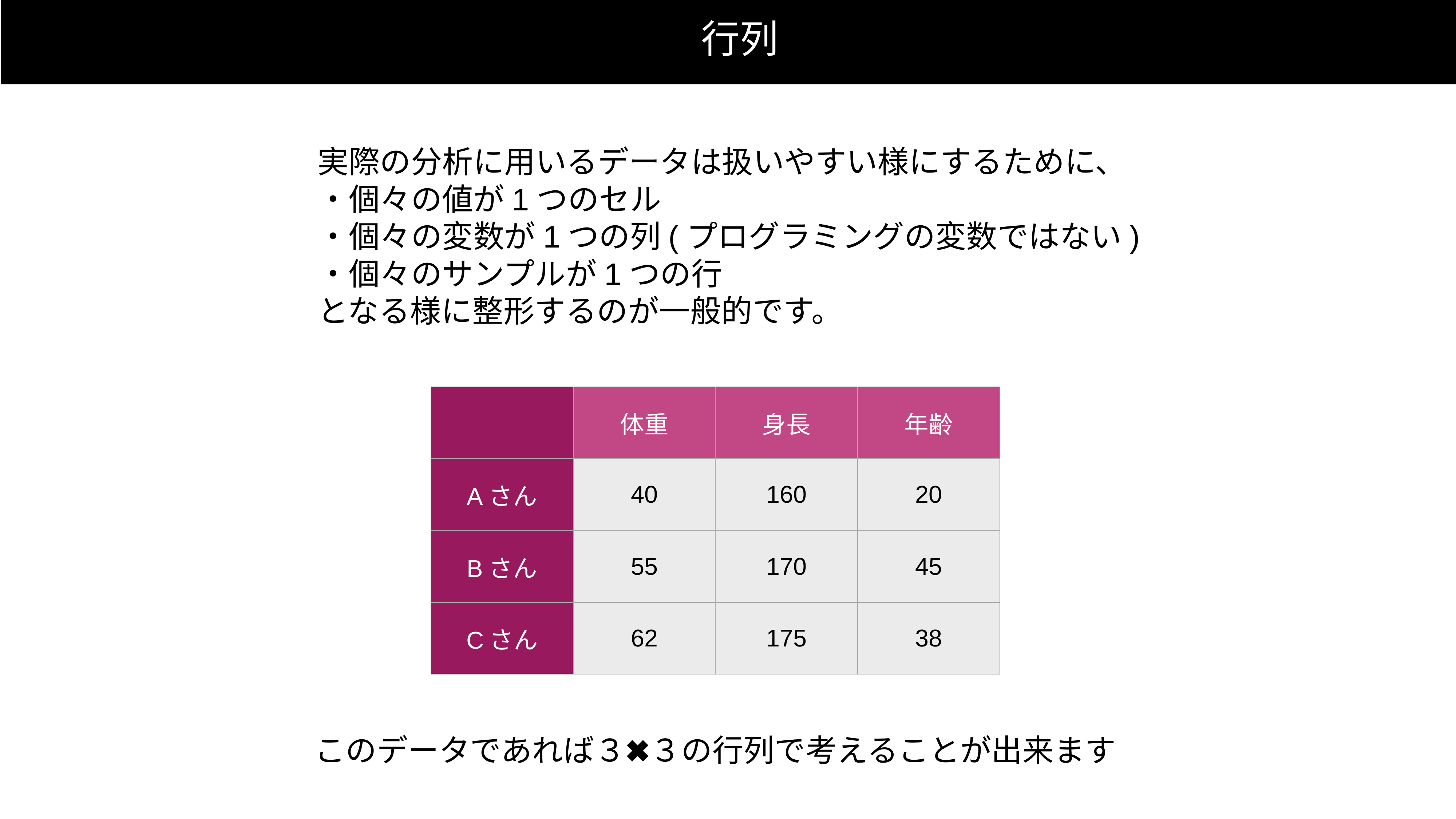

行列
実際の分析に用いるデータは扱いやすい様にするために、
・個々の値が1つのセル
・個々の変数が1つの列(プログラミングの変数ではない)
・個々のサンプルが1つの行
となる様に整形するのが一般的です。
|  | 体重 | 身長 | 年齢 |
| --- | --- | --- | --- |
| Aさん | 40 | 160 | 20 |
| Bさん | 55 | 170 | 45 |
| Cさん | 62 | 175 | 38 |
このデータであれば３✖️３の行列で考えることが出来ます